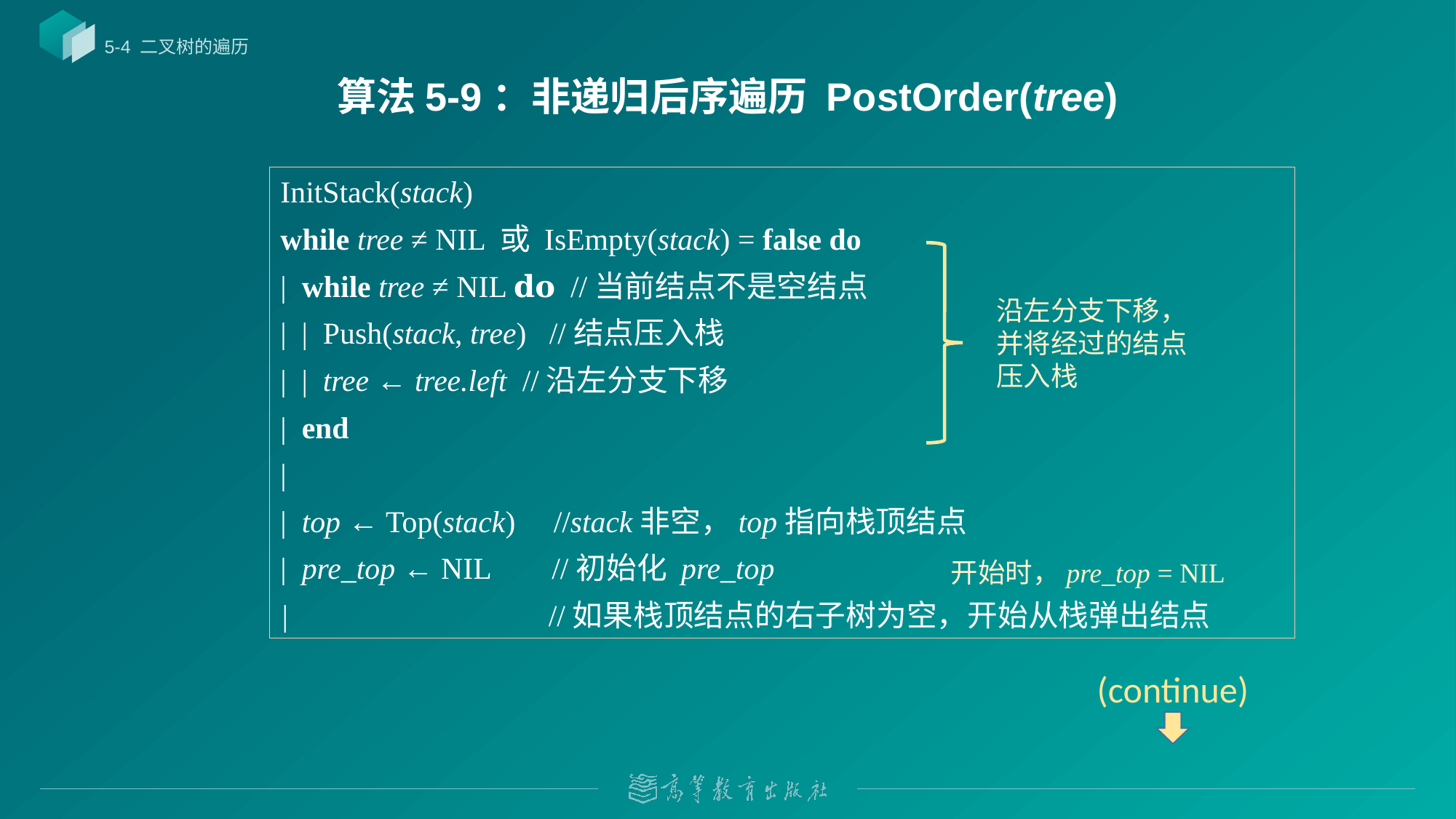

5-4 二叉树的遍历
# 算法5-9：非递归后序遍历 PostOrder(tree)
InitStack(stack)
while tree ≠ NIL 或 IsEmpty(stack) = false do
|  while tree ≠ NIL 𝐝𝐨  //当前结点不是空结点
|  |  Push(stack, tree)   //结点压入栈
|  |  tree ← tree.left  //沿左分支下移
|  end
|
|  top ← Top(stack)     //stack非空，top指向栈顶结点
|  pre_top ← NIL        //初始化 pre_top
|                                  //如果栈顶结点的右子树为空，开始从栈弹出结点

沿左分支下移，并将经过的结点压入栈
开始时，pre_top = NIL
(continue)